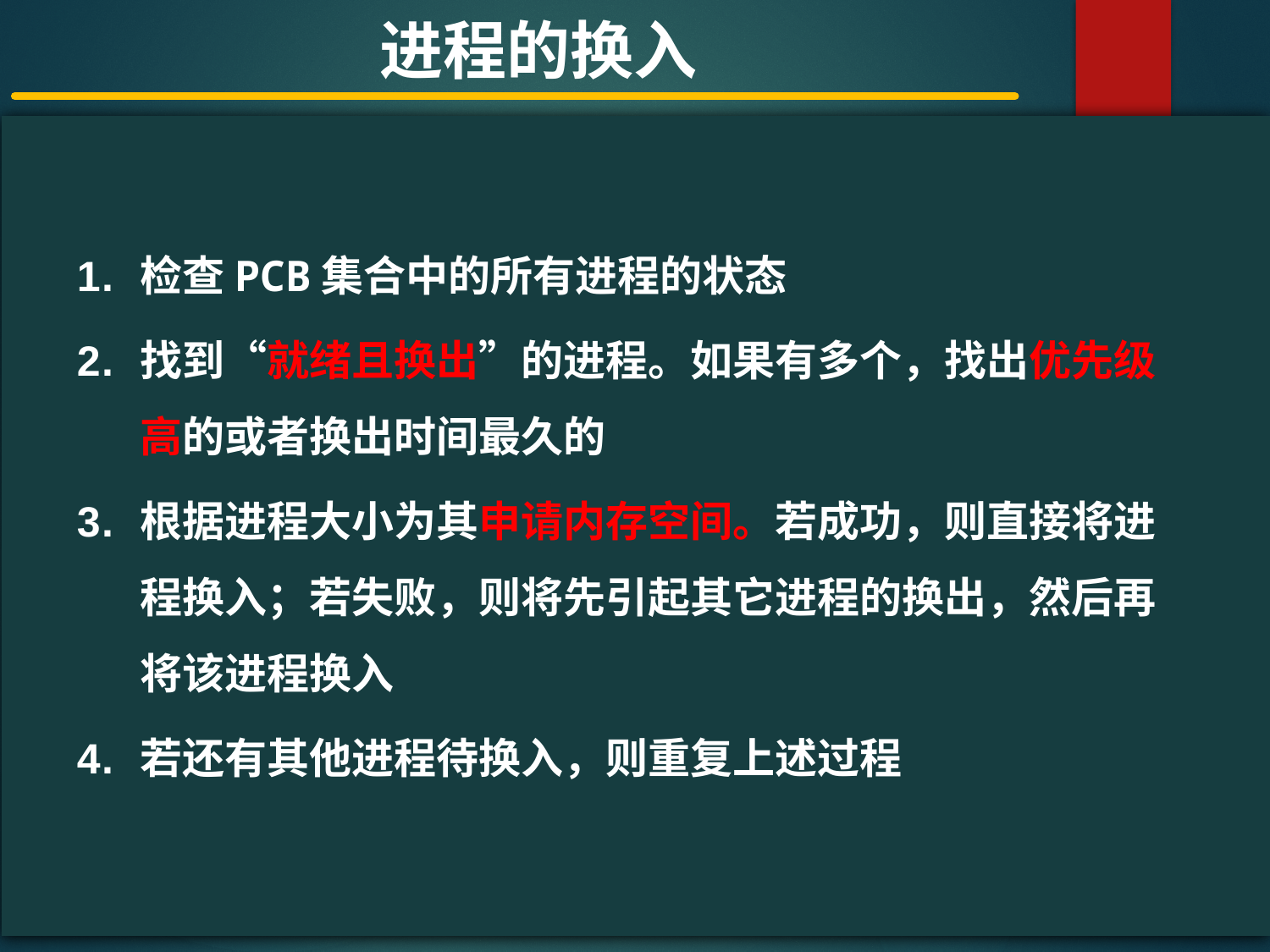

进程的换入
#
检查PCB集合中的所有进程的状态
找到“就绪且换出”的进程。如果有多个，找出优先级高的或者换出时间最久的
根据进程大小为其申请内存空间。若成功，则直接将进程换入；若失败，则将先引起其它进程的换出，然后再将该进程换入
若还有其他进程待换入，则重复上述过程